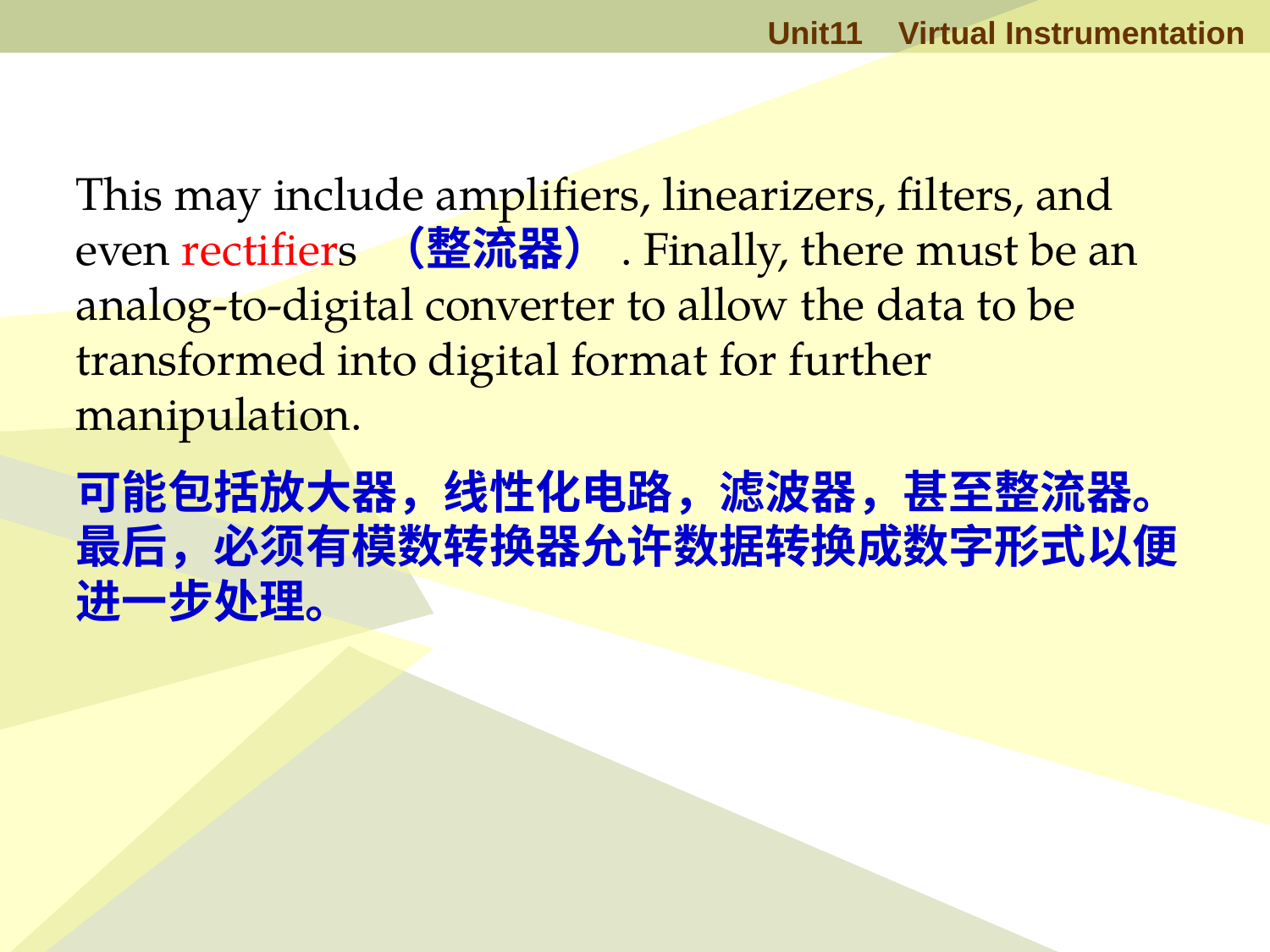

This may include amplifiers, linearizers, filters, and even rectifiers （整流器）. Finally, there must be an analog-to-digital converter to allow the data to be transformed into digital format for further manipulation.
可能包括放大器，线性化电路，滤波器，甚至整流器。最后，必须有模数转换器允许数据转换成数字形式以便进一步处理。